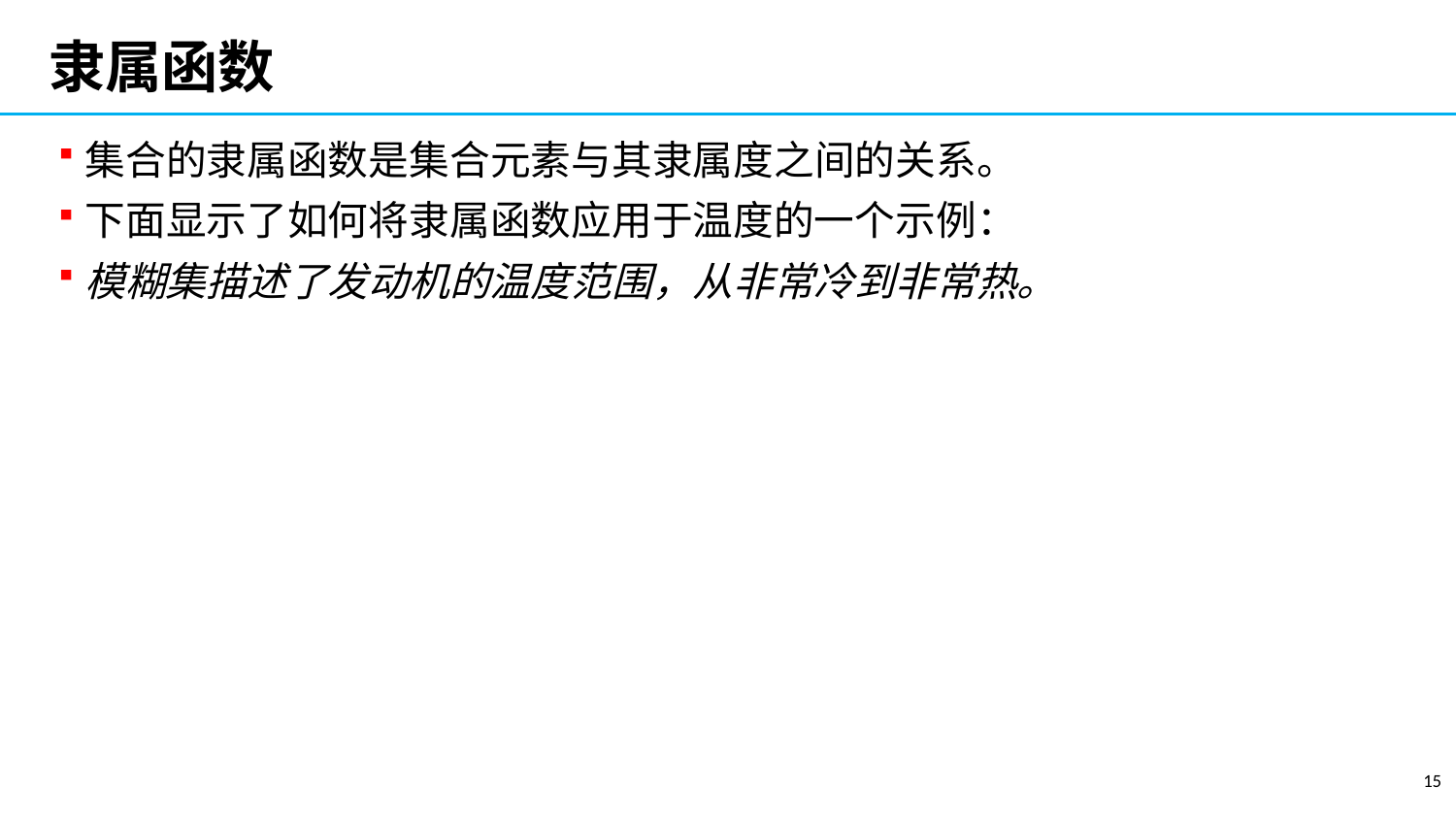

# 隶属函数

集合的隶属函数是集合元素与其隶属度之间的关系。
下面显示了如何将隶属函数应用于温度的一个示例：
模糊集描述了发动机的温度范围，从非常冷到非常热。
15